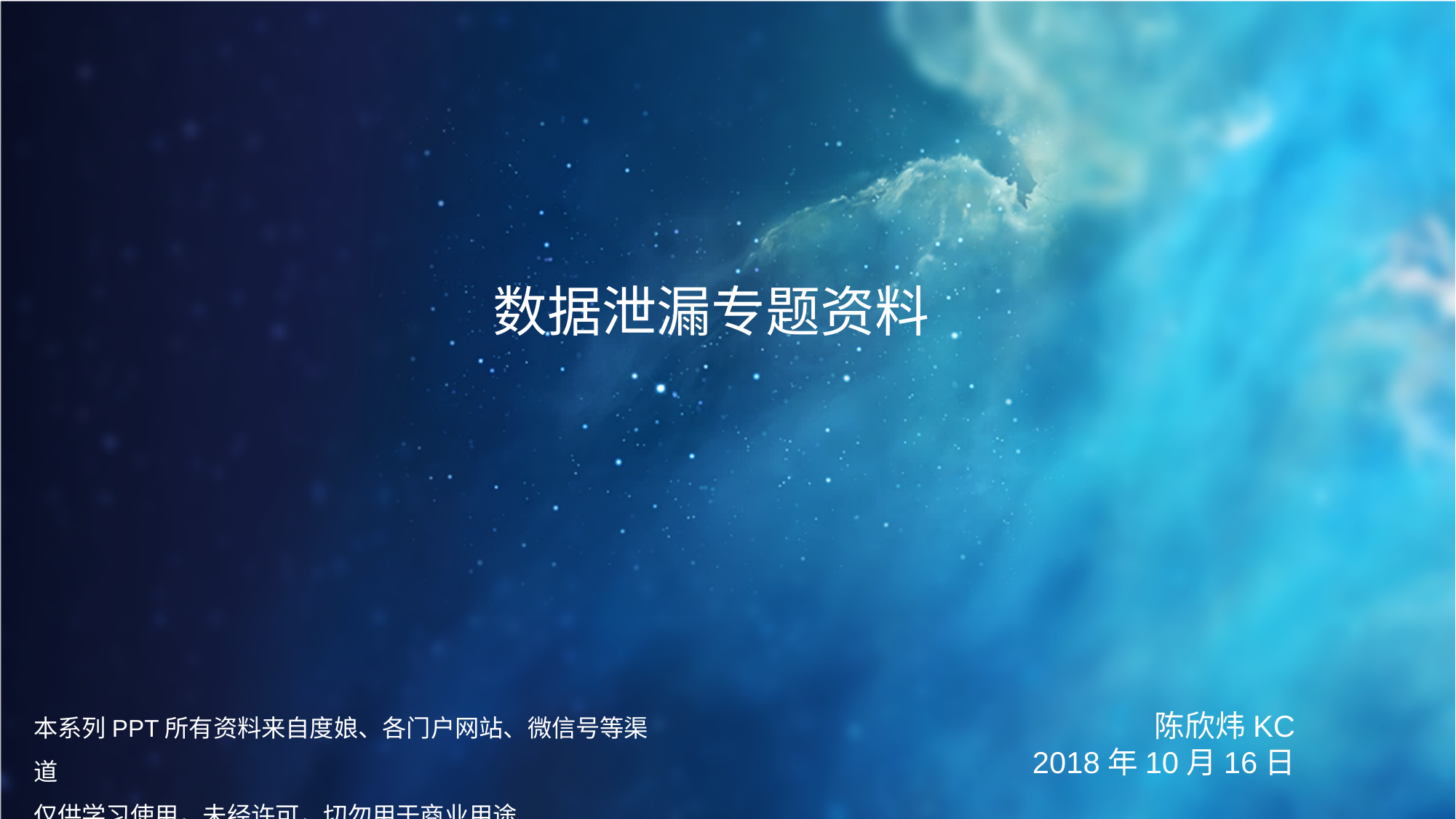

数据泄漏专题资料

陈欣炜KC
2018年10月16日
本系列PPT所有资料来自度娘、各门户网站、微信号等渠道
仅供学习使用，未经许可，切勿用于商业用途